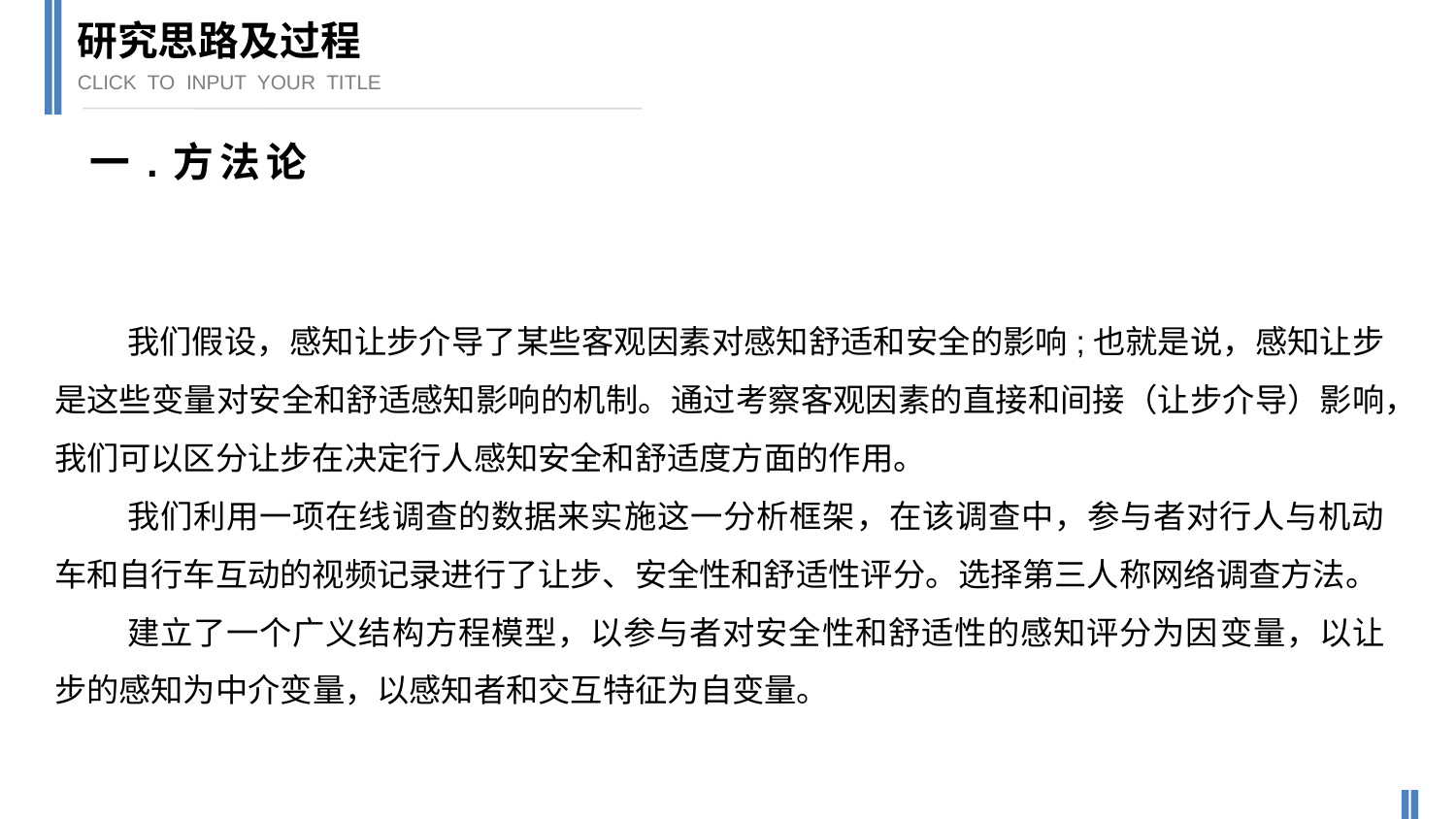

研究思路及过程
CLICK  TO  INPUT  YOUR  TITLE
一.方法论
我们假设，感知让步介导了某些客观因素对感知舒适和安全的影响;也就是说，感知让步是这些变量对安全和舒适感知影响的机制。通过考察客观因素的直接和间接（让步介导）影响，我们可以区分让步在决定行人感知安全和舒适度方面的作用。
我们利用一项在线调查的数据来实施这一分析框架，在该调查中，参与者对行人与机动车和自行车互动的视频记录进行了让步、安全性和舒适性评分。选择第三人称网络调查方法。
建立了一个广义结构方程模型，以参与者对安全性和舒适性的感知评分为因变量，以让步的感知为中介变量，以感知者和交互特征为自变量。